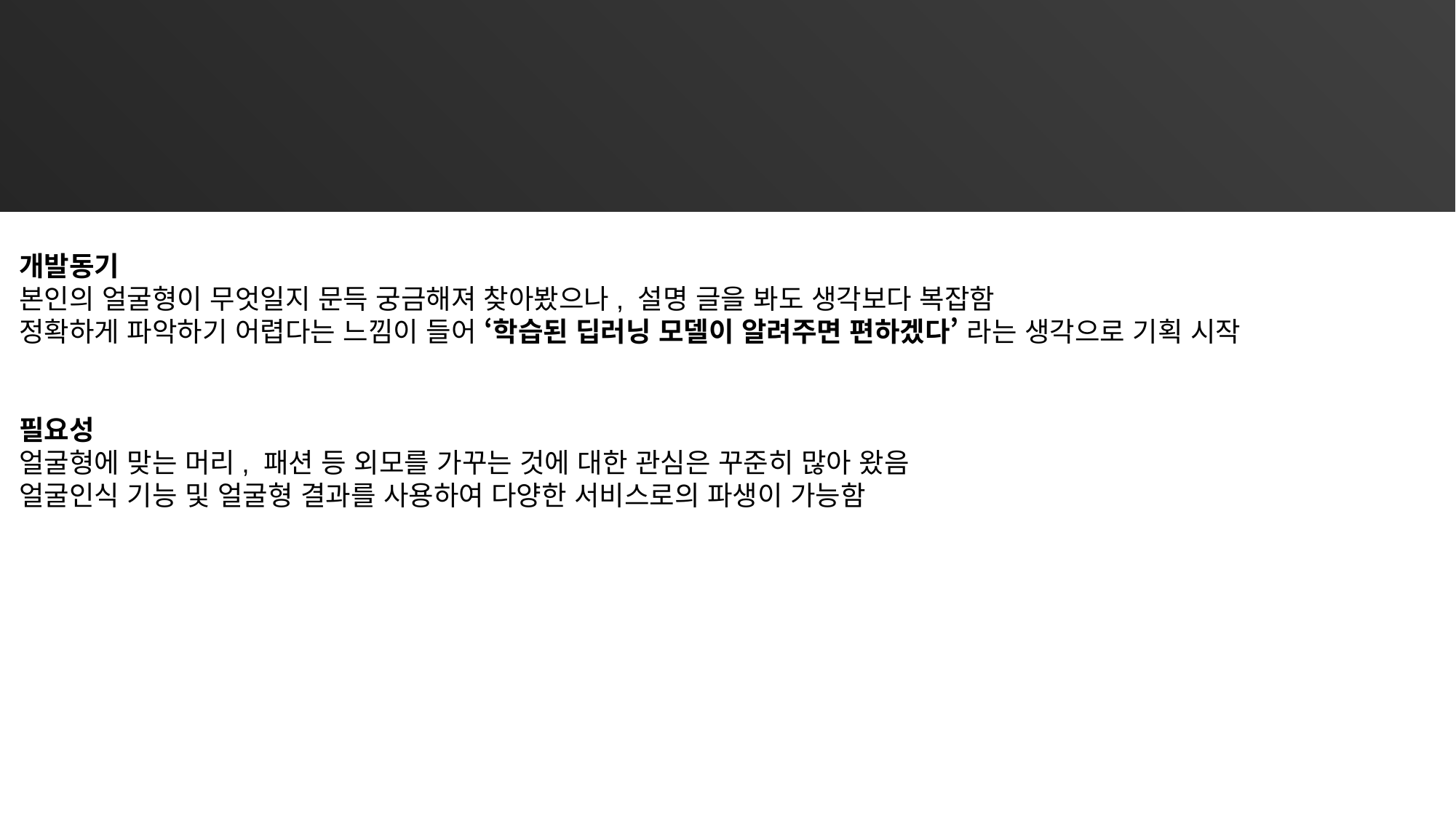

2. 개발동기
개발동기
개발동기
본인의 얼굴형이 무엇일지 문득 궁금해져 찾아봤으나, 설명 글을 봐도 생각보다 복잡함
정확하게 파악하기 어렵다는 느낌이 들어 ‘학습된 딥러닝 모델이 알려주면 편하겠다’ 라는 생각으로 기획 시작

필요성
얼굴형에 맞는 머리, 패션 등 외모를 가꾸는 것에 대한 관심은 꾸준히 많아 왔음
얼굴인식 기능 및 얼굴형 결과를 사용하여 다양한 서비스로의 파생이 가능함